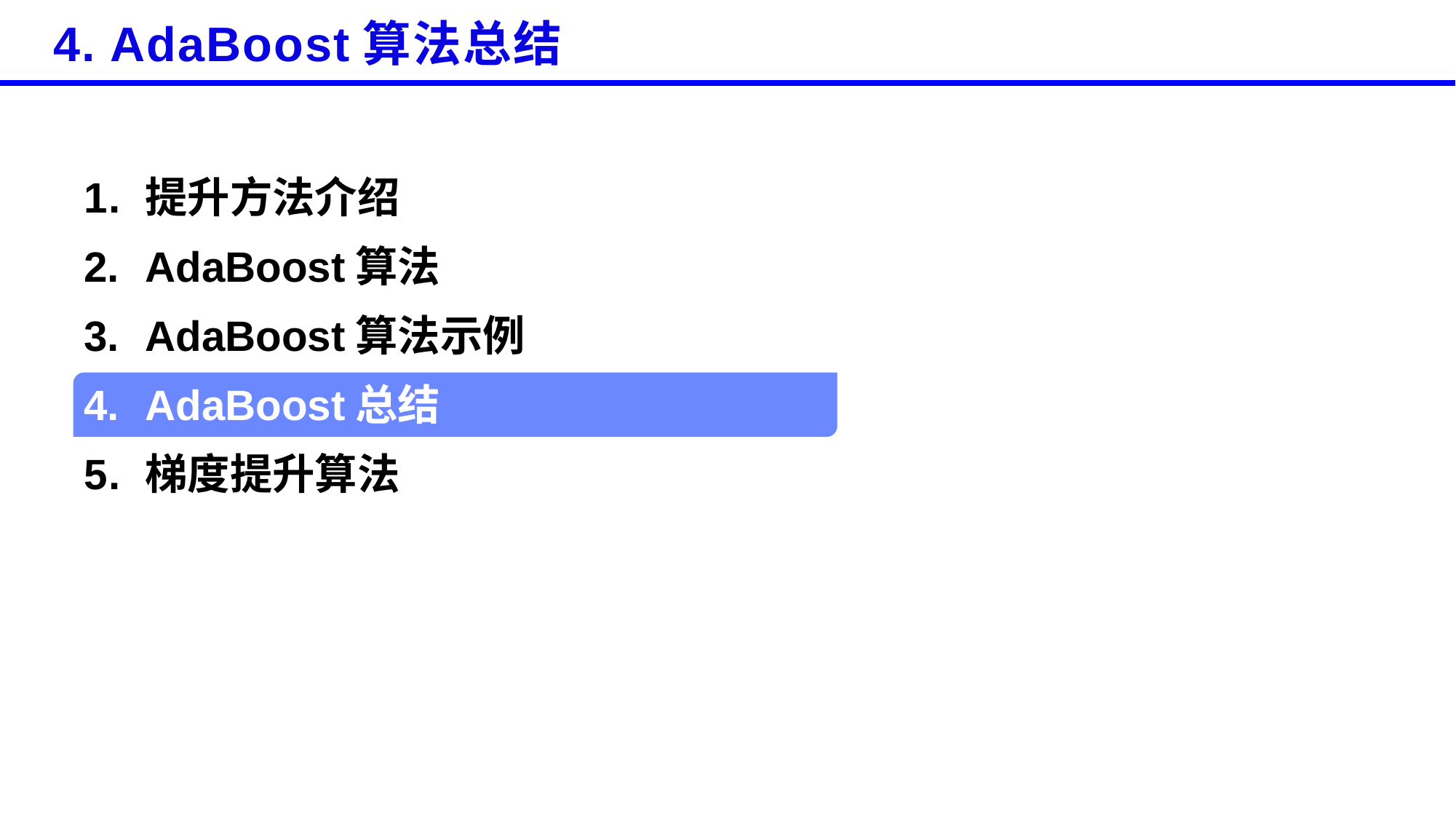

4. AdaBoost算法总结
提升方法介绍
AdaBoost算法
AdaBoost算法示例
AdaBoost总结
梯度提升算法